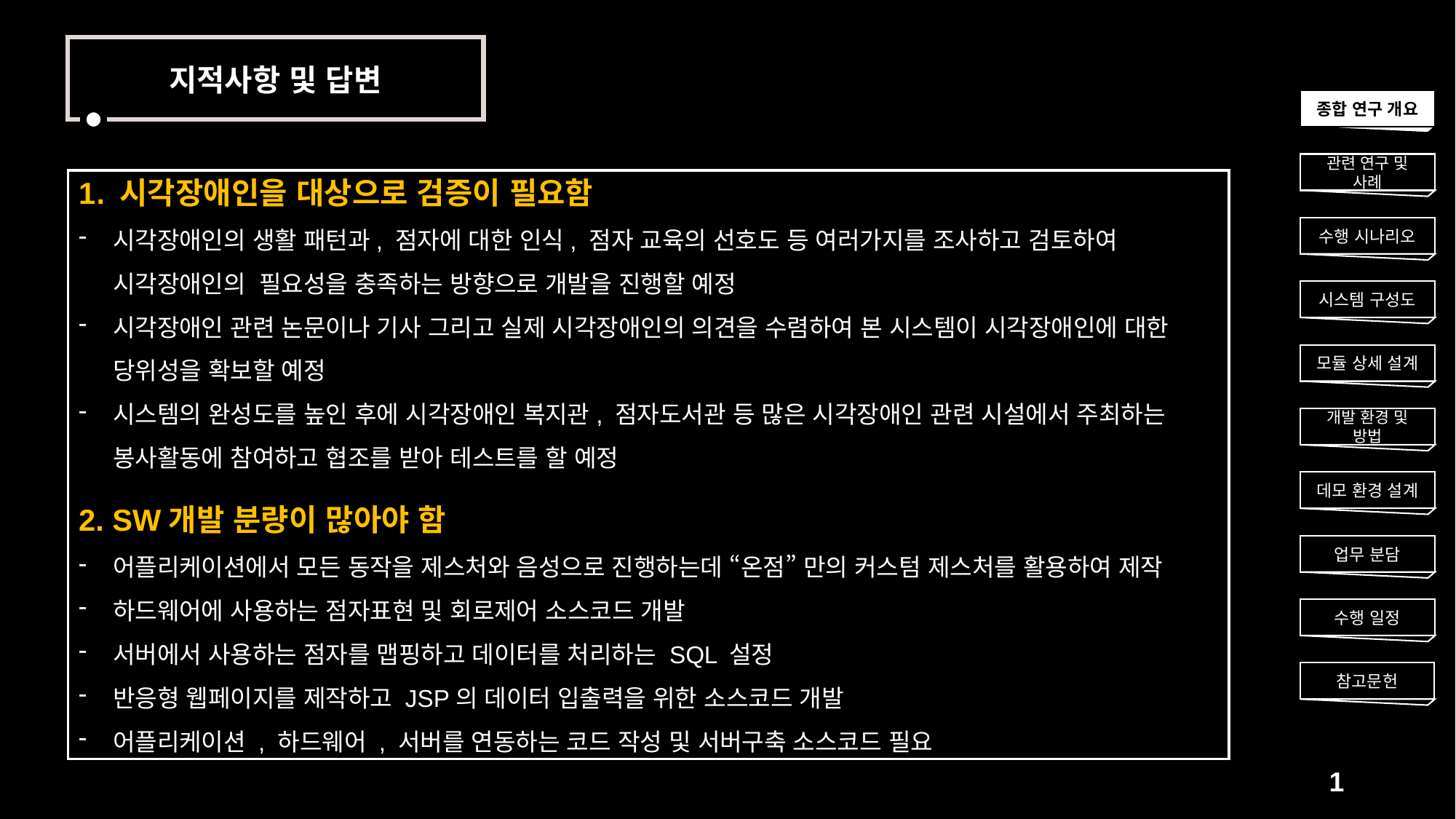

지적사항 및 답변
종합 연구 개요

관련 연구 및 사례

시각장애인을 대상으로 검증이 필요함
시각장애인의 생활 패턴과, 점자에 대한 인식, 점자 교육의 선호도 등 여러가지를 조사하고 검토하여  시각장애인의  필요성을 충족하는 방향으로 개발을 진행할 예정
시각장애인 관련 논문이나 기사 그리고 실제 시각장애인의 의견을 수렴하여 본 시스템이 시각장애인에 대한 당위성을 확보할 예정
시스템의 완성도를 높인 후에 시각장애인 복지관, 점자도서관 등 많은 시각장애인 관련 시설에서 주최하는 봉사활동에 참여하고 협조를 받아 테스트를 할 예정

2. SW개발 분량이 많아야 함
어플리케이션에서 모든 동작을 제스처와 음성으로 진행하는데 “온점” 만의 커스텀 제스처를 활용하여 제작
하드웨어에 사용하는 점자표현 및 회로제어 소스코드 개발
서버에서 사용하는 점자를 맵핑하고 데이터를 처리하는 SQL 설정
반응형 웹페이지를 제작하고 JSP의 데이터 입출력을 위한 소스코드 개발
어플리케이션 , 하드웨어 , 서버를 연동하는 코드 작성 및 서버구축 소스코드 필요
수행 시나리오

시스템 구성도

모듈 상세 설계

개발 환경 및 방법

데모 환경 설계

업무 분담

수행 일정

참고문헌

1